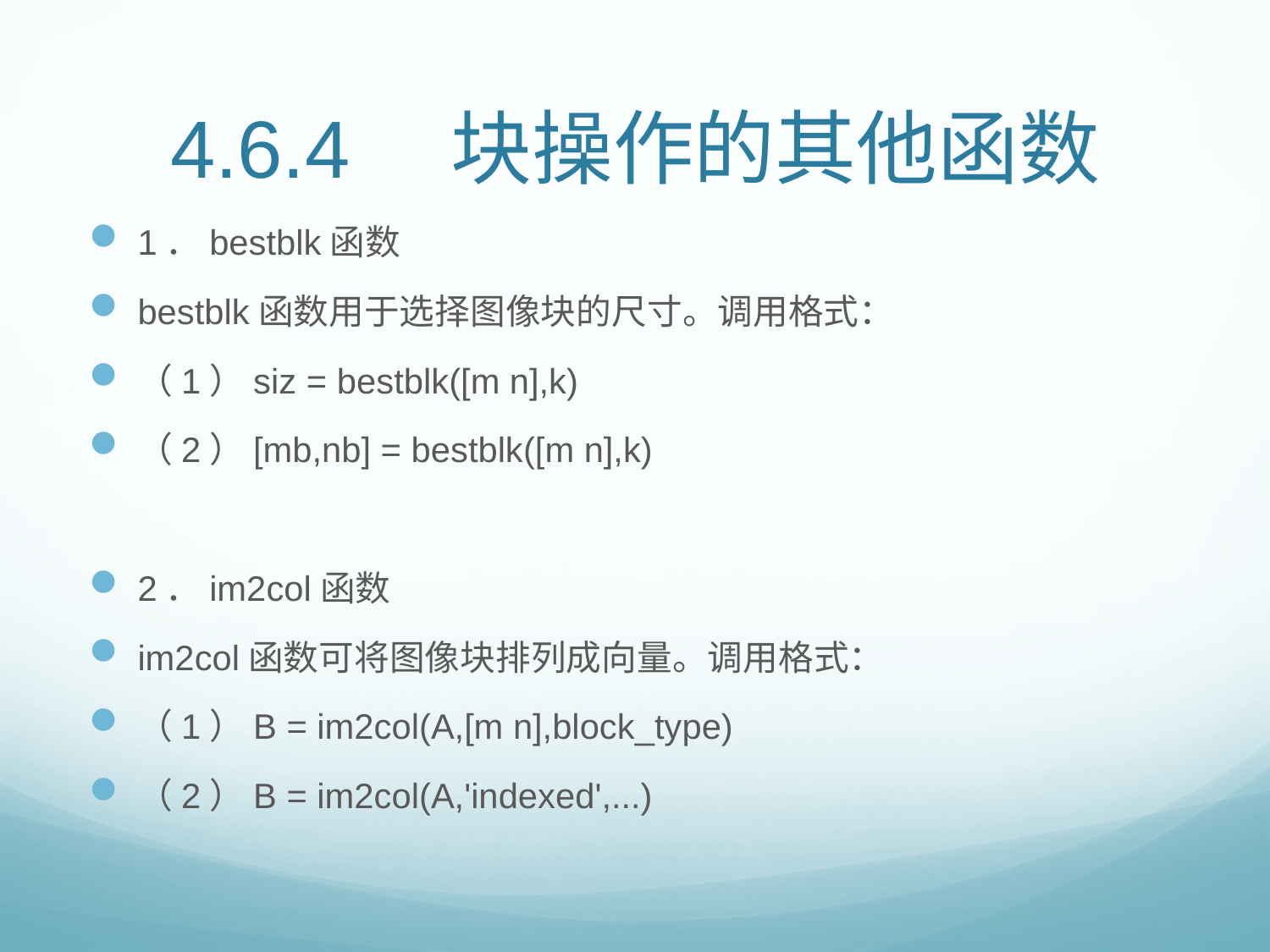

# 4.6.4　块操作的其他函数
1．bestblk函数
bestblk函数用于选择图像块的尺寸。调用格式：
（1）siz = bestblk([m n],k)
（2）[mb,nb] = bestblk([m n],k)

2．im2col函数
im2col函数可将图像块排列成向量。调用格式：
（1）B = im2col(A,[m n],block_type)
（2）B = im2col(A,'indexed',...)